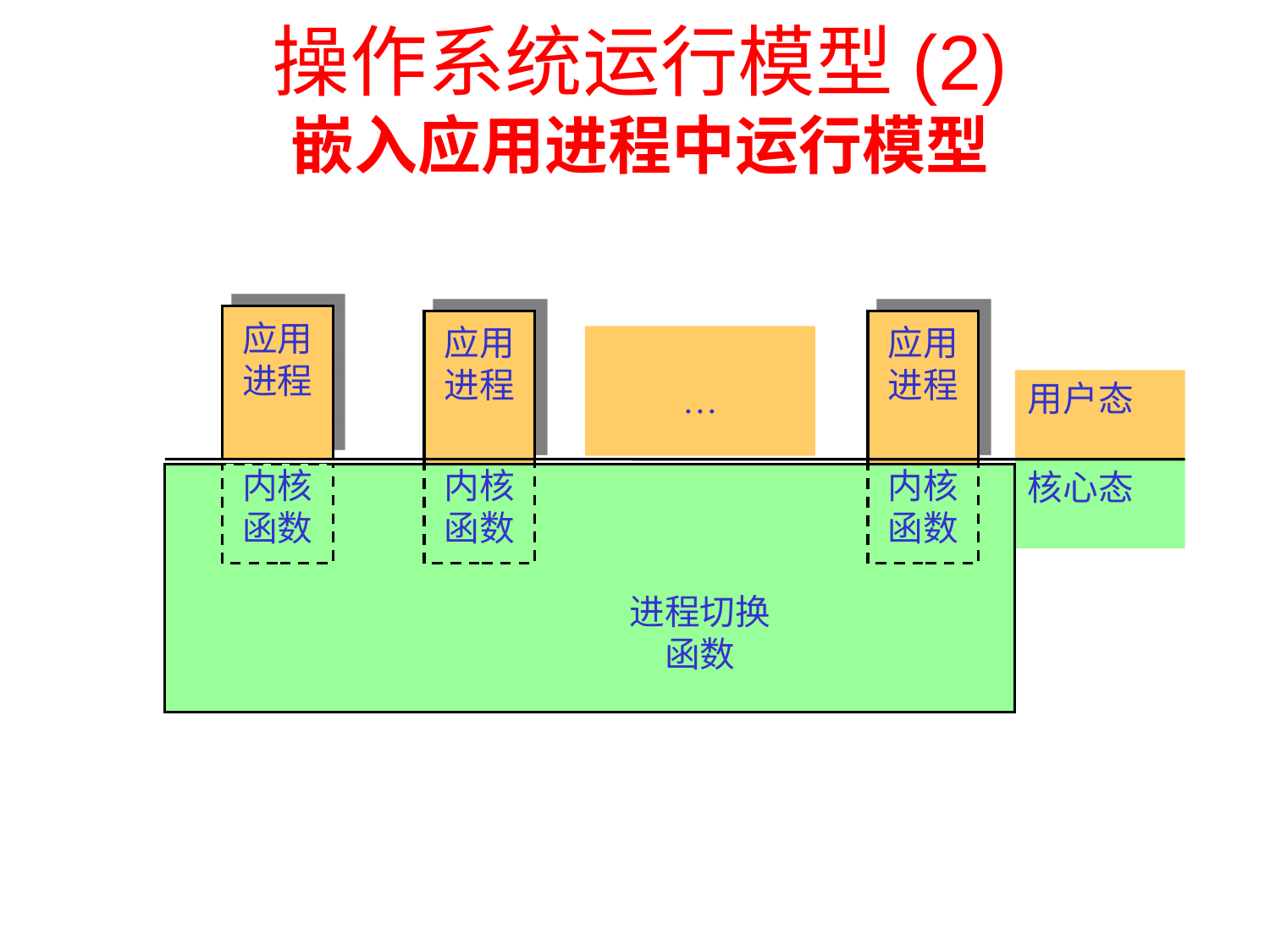

# 操作系统运行模型(2) 嵌入应用进程中运行模型

应用进程
应用进程
应用进程

…

进程切换
函数
用户态

核心态

内核
函数
内核
函数
内核
函数